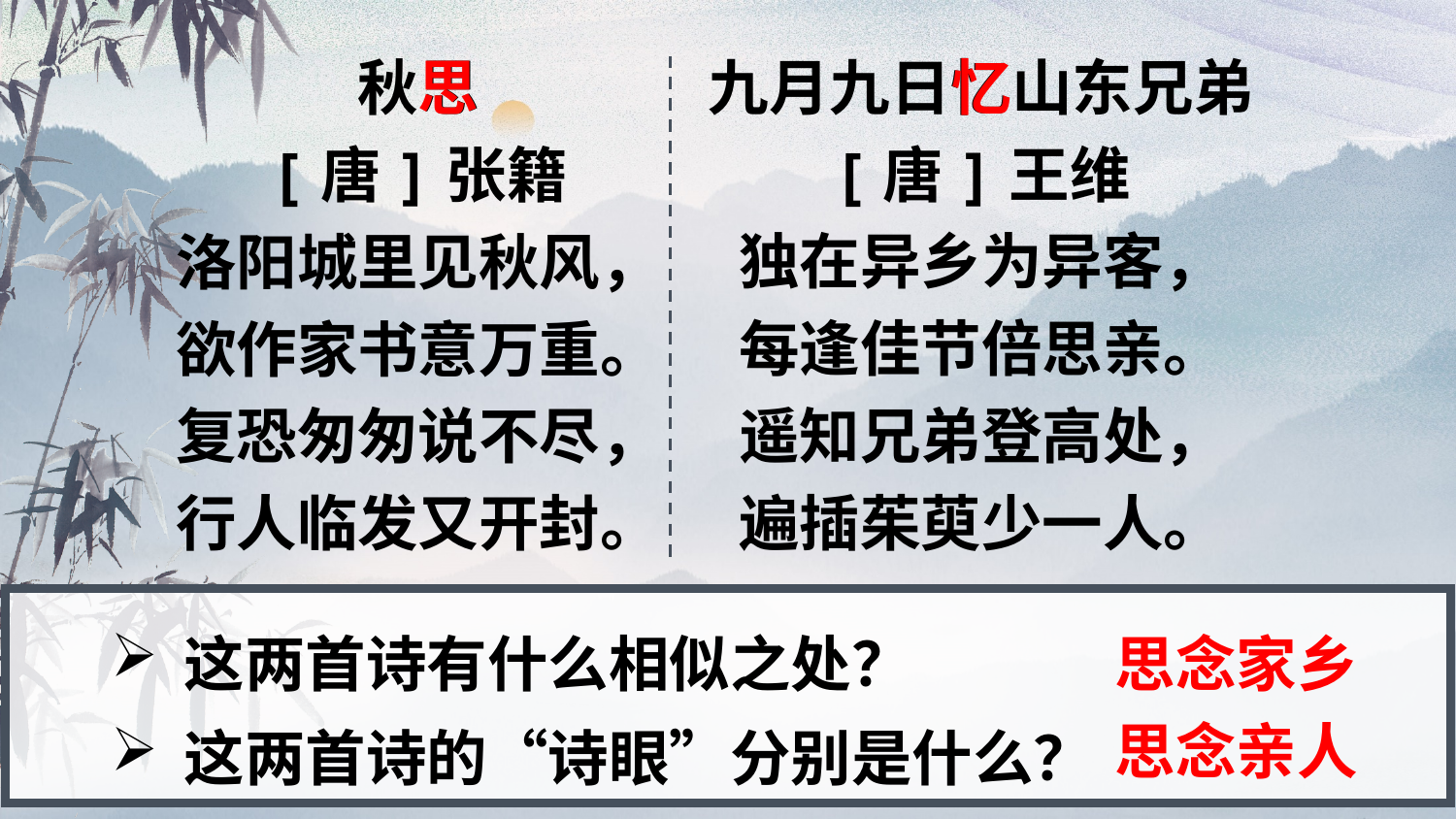

九月九日忆山东兄弟
[唐]王维
独在异乡为异客，
每逢佳节倍思亲。
遥知兄弟登高处，
遍插茱萸少一人。
忆
秋思
[唐]张籍
洛阳城里见秋风，
欲作家书意万重。
复恐匆匆说不尽，
行人临发又开封。
思

这两首诗有什么相似之处？
这两首诗的“诗眼”分别是什么？
思念家乡
思念亲人